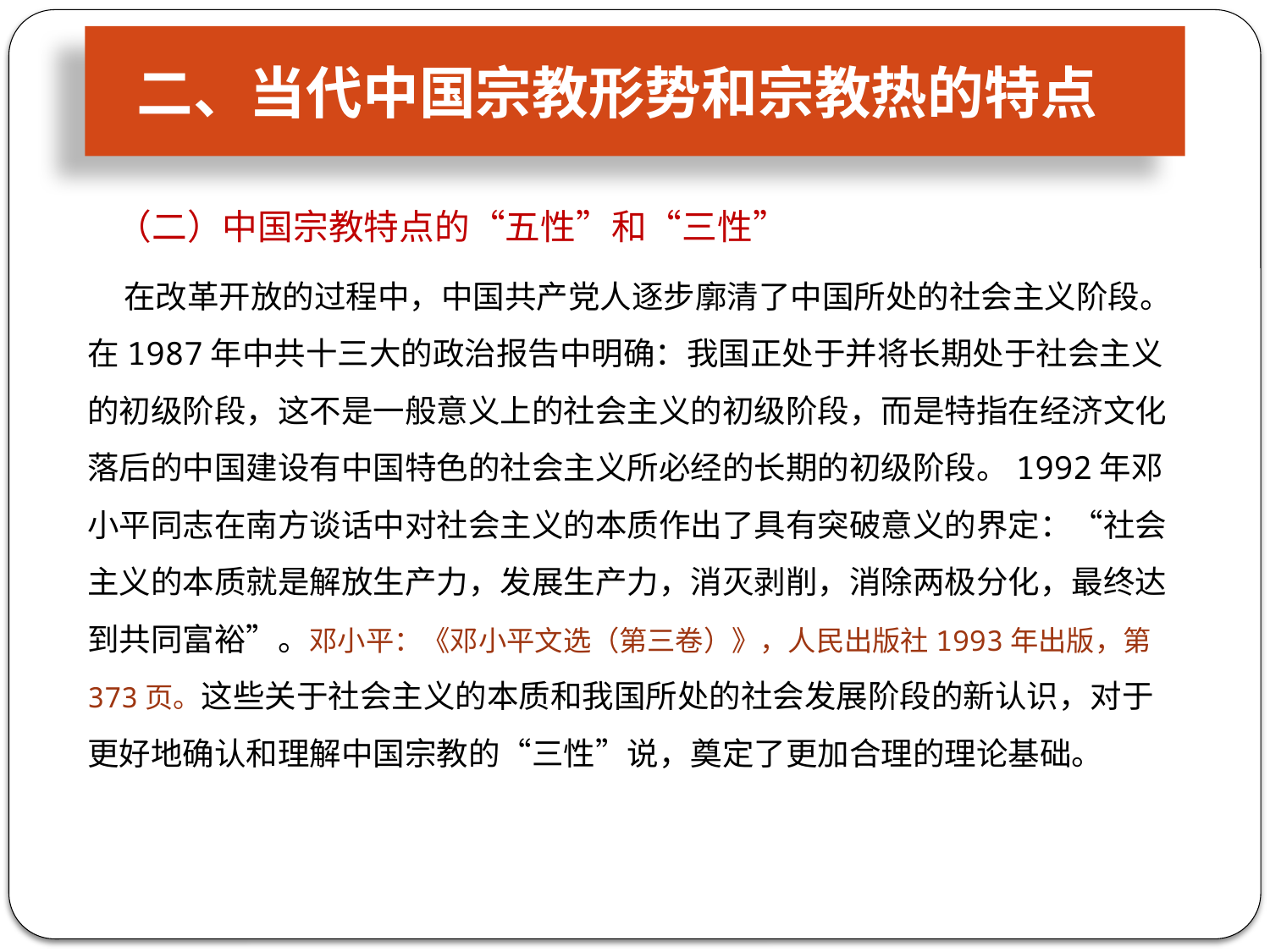

二、当代中国宗教形势和宗教热的特点
   （二）中国宗教特点的“五性”和“三性”
    在改革开放的过程中，中国共产党人逐步廓清了中国所处的社会主义阶段。在1987年中共十三大的政治报告中明确：我国正处于并将长期处于社会主义的初级阶段，这不是一般意义上的社会主义的初级阶段，而是特指在经济文化落后的中国建设有中国特色的社会主义所必经的长期的初级阶段。1992年邓小平同志在南方谈话中对社会主义的本质作出了具有突破意义的界定：“社会主义的本质就是解放生产力，发展生产力，消灭剥削，消除两极分化，最终达到共同富裕”。邓小平：《邓小平文选（第三卷）》，人民出版社1993年出版，第373页。这些关于社会主义的本质和我国所处的社会发展阶段的新认识，对于更好地确认和理解中国宗教的“三性”说，奠定了更加合理的理论基础。